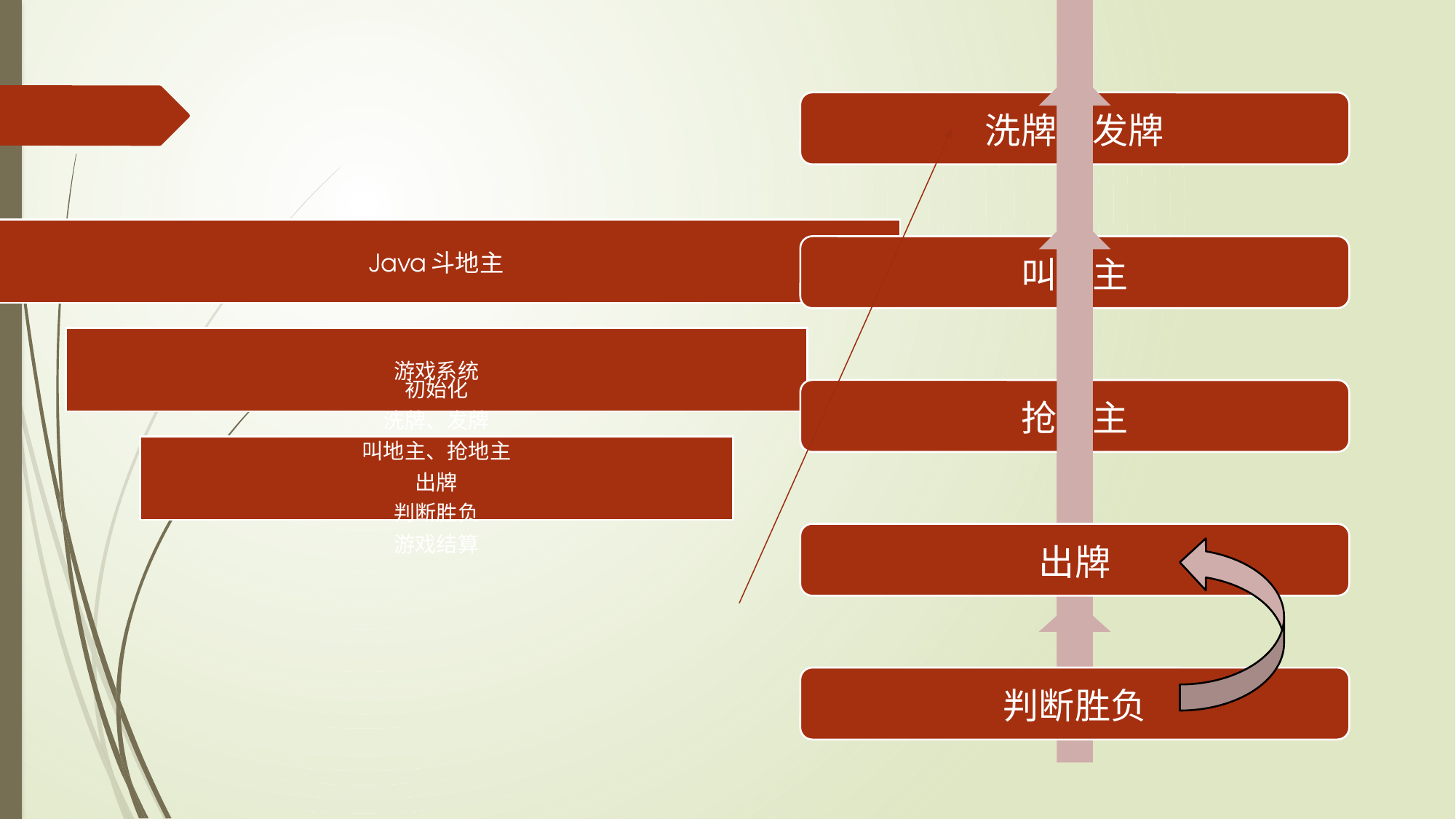

洗牌、发牌
叫地主
抢地主
出牌
判断胜负

Java斗地主
游戏系统
初始化
洗牌、发牌
叫地主、抢地主
出牌
判断胜负
游戏结算